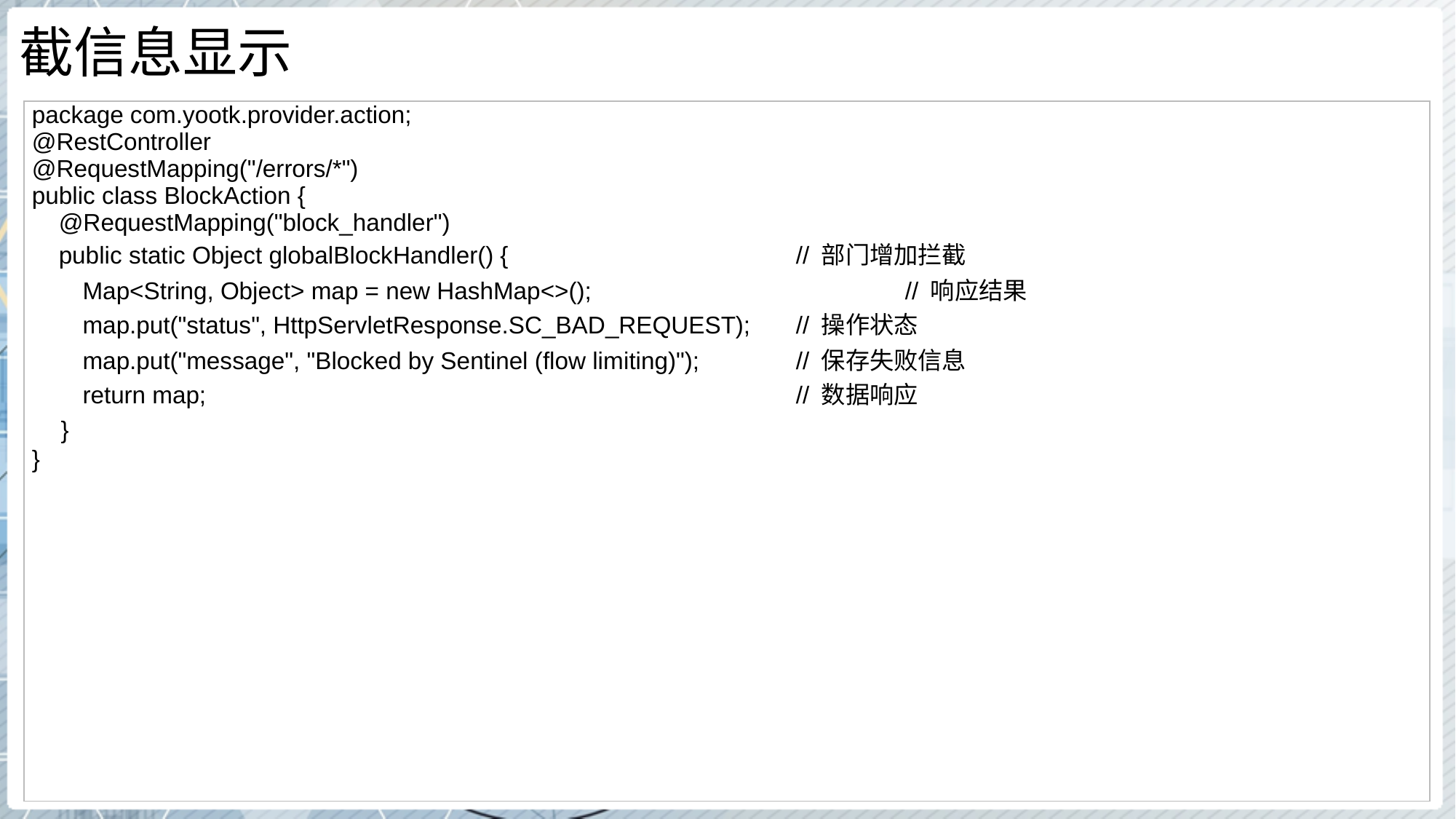

# 截信息显示
| package com.yootk.provider.action; @RestController @RequestMapping("/errors/\*") public class BlockAction { @RequestMapping("block\_handler") public static Object globalBlockHandler() { // 部门增加拦截 Map<String, Object> map = new HashMap<>(); // 响应结果 map.put("status", HttpServletResponse.SC\_BAD\_REQUEST); // 操作状态 map.put("message", "Blocked by Sentinel (flow limiting)"); // 保存失败信息 return map; // 数据响应 } } |
| --- |